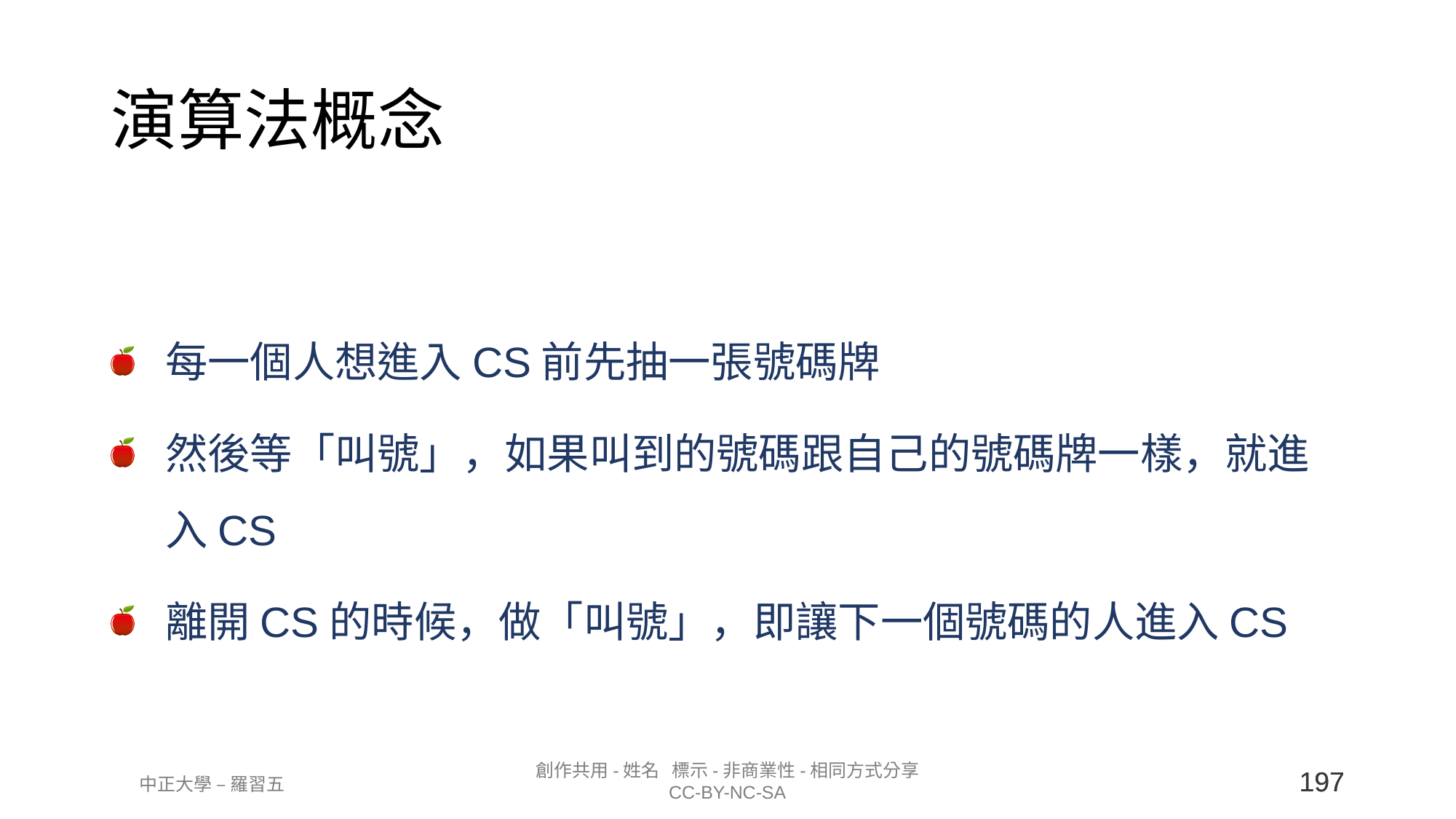

# 演算法概念
每一個人想進入CS前先抽一張號碼牌
然後等「叫號」，如果叫到的號碼跟自己的號碼牌一樣，就進入CS
離開CS的時候，做「叫號」，即讓下一個號碼的人進入CS